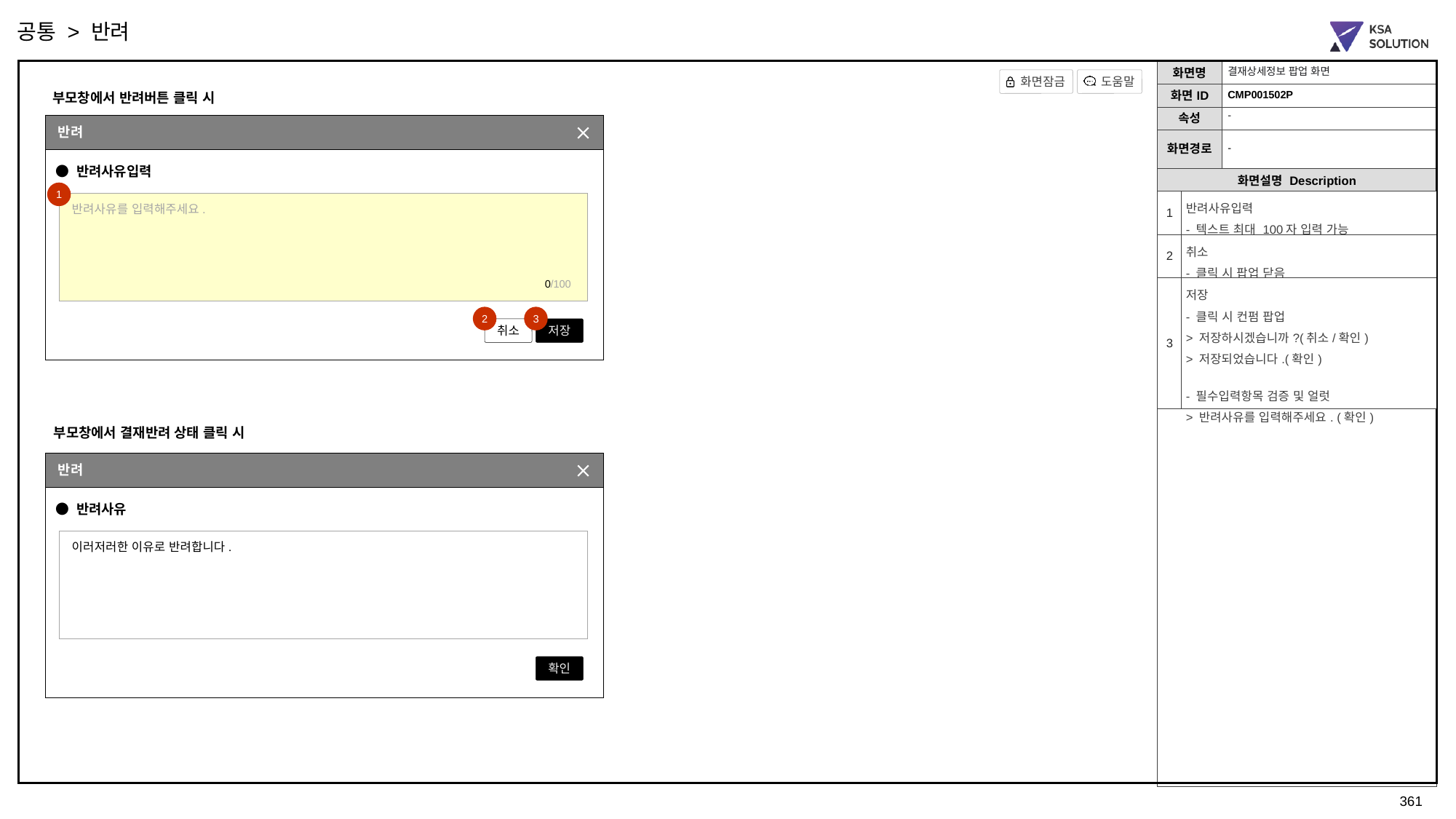

공통 > 반려
결재상세정보 팝업 화면
CMP001502P
부모창에서 반려버튼 클릭 시
-

반려

부점조회 팝업(팀 포함)
-
● 반려사유입력
1
| 1 | 반려사유입력 - 텍스트 최대 100자 입력 가능 |
| --- | --- |
| 2 | 취소 - 클릭 시 팝업 닫음 |
| 3 | 저장 - 클릭 시 컨펌 팝업 > 저장하시겠습니까?(취소/확인) > 저장되었습니다.(확인) - 필수입력항목 검증 및 얼럿 > 반려사유를 입력해주세요. (확인) |
반려사유를 입력해주세요.
0/100
2
3
취소
저장
부모창에서 결재반려 상태 클릭 시

반려

부점조회 팝업(팀 포함)
● 반려사유
이러저러한 이유로 반려합니다.
확인